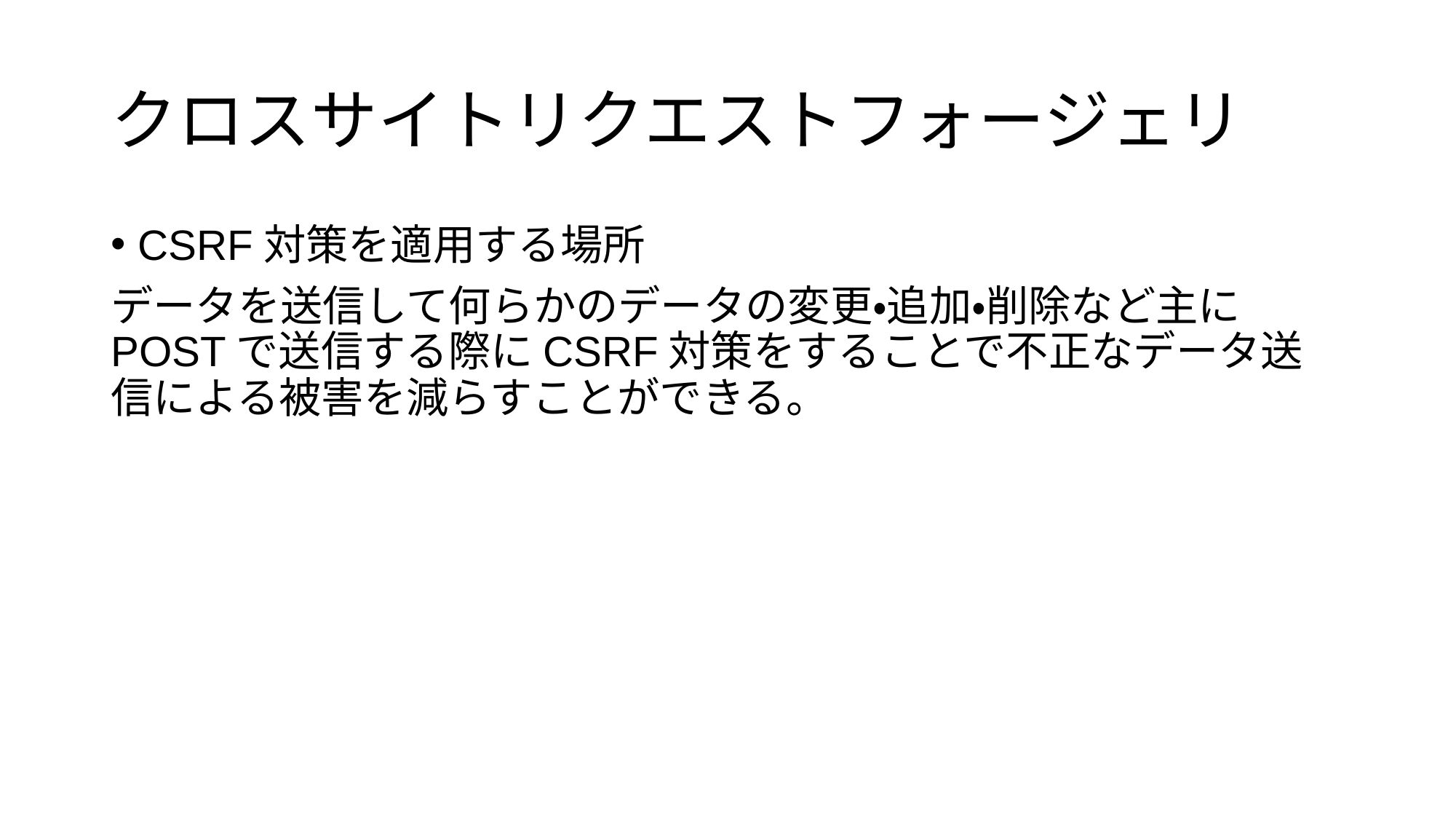

# クロスサイトリクエストフォージェリ
CSRF対策を適用する場所
データを送信して何らかのデータの変更・追加・削除など主にPOSTで送信する際にCSRF対策をすることで不正なデータ送信による被害を減らすことができる。